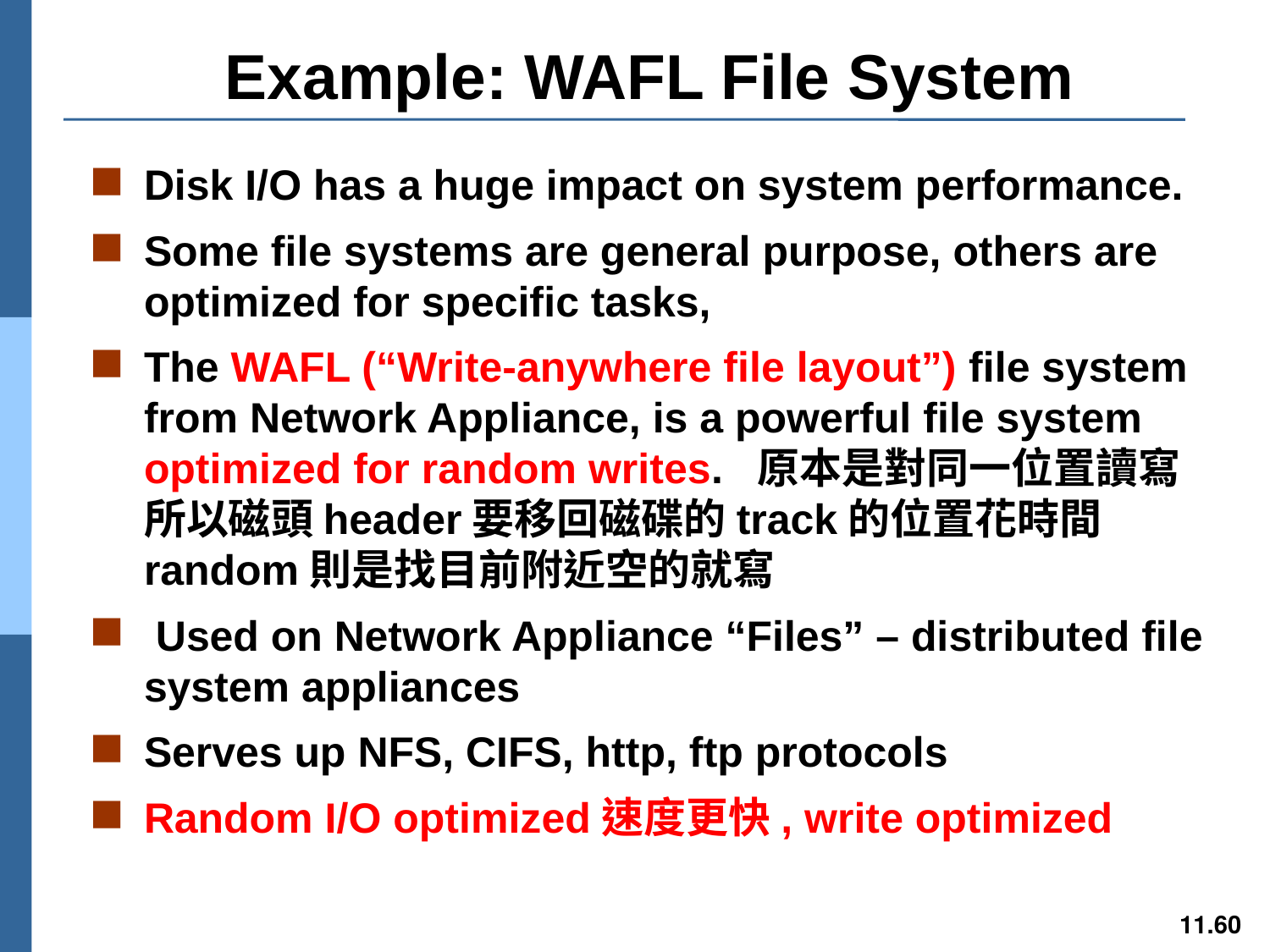

# Example: WAFL File System
Disk I/O has a huge impact on system performance.
Some file systems are general purpose, others are optimized for specific tasks,
The WAFL (“Write-anywhere file layout”) file system from Network Appliance, is a powerful file system optimized for random writes.  原本是對同一位置讀寫 所以磁頭header要移回磁碟的track的位置花時間   random則是找目前附近空的就寫
 Used on Network Appliance “Files” – distributed file system appliances
Serves up NFS, CIFS, http, ftp protocols
Random I/O optimized速度更快, write optimized